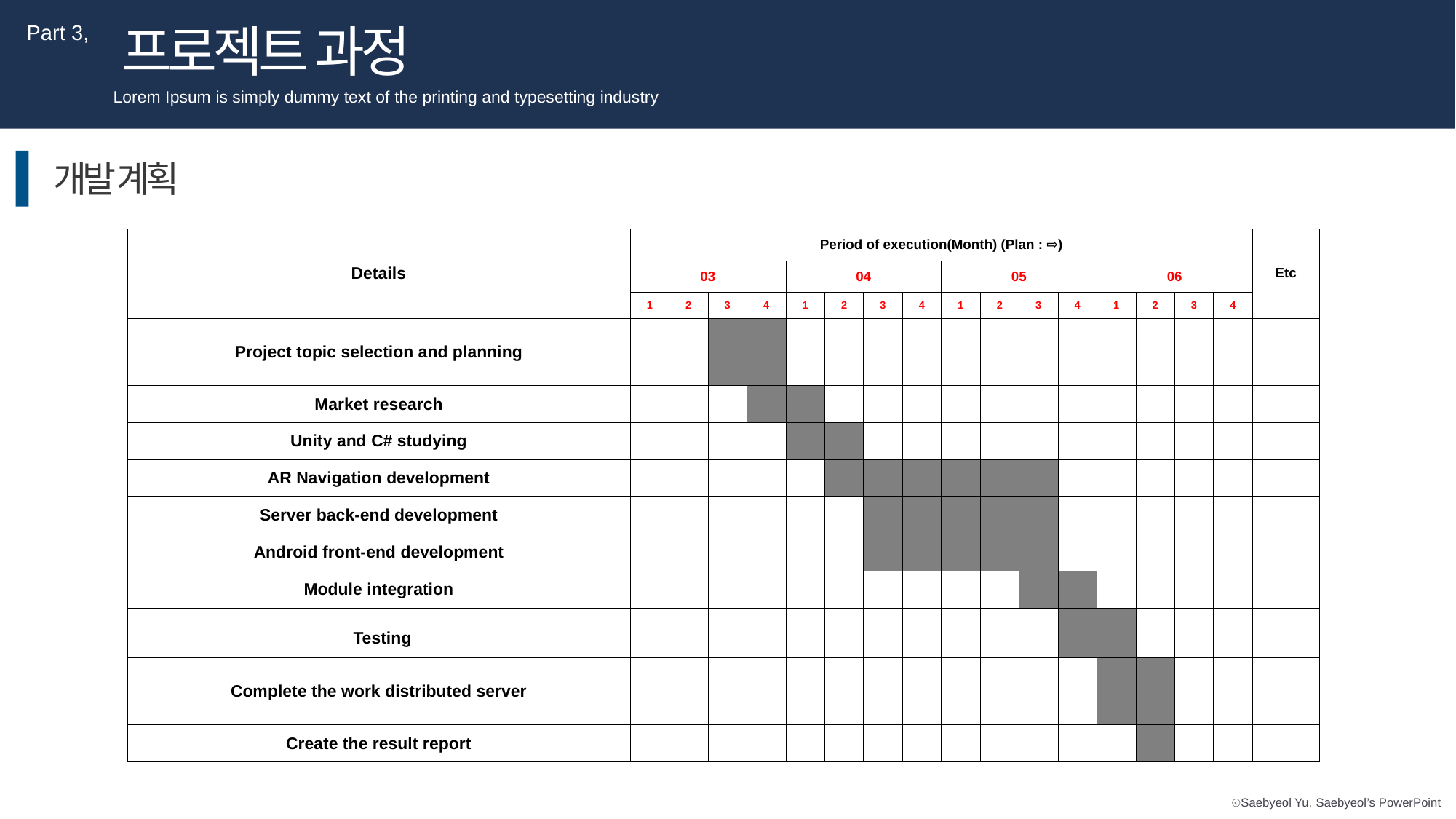

프로젝트 과정
Part 3,
Lorem Ipsum is simply dummy text of the printing and typesetting industry

개발 계획

| Details | Period of execution(Month) (Plan : ⇨) |  |  |  |  |  |  |  |  |  |  |  |  |  |  |  | Etc |
| --- | --- | --- | --- | --- | --- | --- | --- | --- | --- | --- | --- | --- | --- | --- | --- | --- | --- |
|  | 03 |  |  |  | 04 |  |  |  | 05 |  |  |  | 06 |  |  |  |  |
|  | 1 | 2 | 3 | 4 | 1 | 2 | 3 | 4 | 1 | 2 | 3 | 4 | 1 | 2 | 3 | 4 |  |
| Project topic selection and planning |  |  |  |  |  |  |  |  |  |  |  |  |  |  |  |  |  |
| Market research |  |  |  |  |  |  |  |  |  |  |  |  |  |  |  |  |  |
| Unity and C# studying |  |  |  |  |  |  |  |  |  |  |  |  |  |  |  |  |  |
| AR Navigation development |  |  |  |  |  |  |  |  |  |  |  |  |  |  |  |  |  |
| Server back-end development |  |  |  |  |  |  |  |  |  |  |  |  |  |  |  |  |  |
| Android front-end development |  |  |  |  |  |  |  |  |  |  |  |  |  |  |  |  |  |
| Module integration |  |  |  |  |  |  |  |  |  |  |  |  |  |  |  |  |  |
| Testing |  |  |  |  |  |  |  |  |  |  |  |  |  |  |  |  |  |
| Complete the work distributed server |  |  |  |  |  |  |  |  |  |  |  |  |  |  |  |  |  |
| Create the result report |  |  |  |  |  |  |  |  |  |  |  |  |  |  |  |  |  |